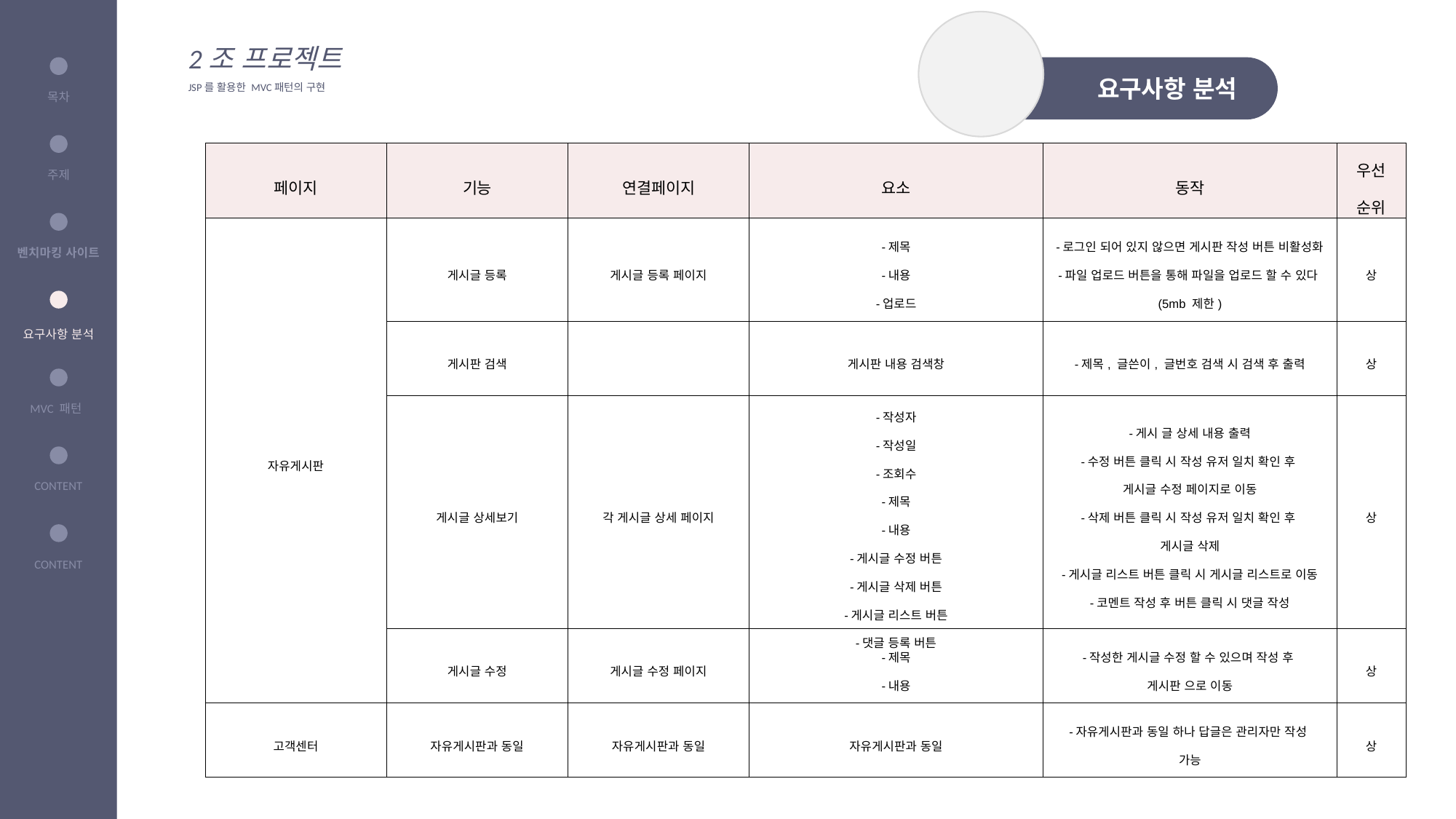

목차

주제

벤치마킹 사이트

요구사항 분석

CONTENT

CONTENT

2조 프로젝트
JSP를 활용한 MVC패턴의 구현

                  요구사항 분석
목차

| 페이지 | 기능 | 연결페이지 | 요소 | 동작 | 우선 순위 |
| --- | --- | --- | --- | --- | --- |
| 자유게시판 | 게시글 등록 | 게시글 등록 페이지 | -제목 -내용 -업로드 | -로그인 되어 있지 않으면 게시판 작성 버튼 비활성화 -파일 업로드 버튼을 통해 파일을 업로드 할 수 있다(5mb 제한) | 상 |
|  | 게시판 검색 |  | 게시판 내용 검색창 | -제목, 글쓴이, 글번호 검색 시 검색 후 출력 | 상 |
|  | 게시글 상세보기 | 각 게시글 상세 페이지 | -작성자 -작성일 -조회수 -제목 -내용 -게시글 수정 버튼 -게시글 삭제 버튼 -게시글 리스트 버튼 -댓글 등록 버튼 | -게시 글 상세 내용 출력 -수정 버튼 클릭 시 작성 유저 일치 확인 후 게시글 수정 페이지로 이동 -삭제 버튼 클릭 시 작성 유저 일치 확인 후 게시글 삭제 -게시글 리스트 버튼 클릭 시 게시글 리스트로 이동 -코멘트 작성 후 버튼 클릭 시 댓글 작성 | 상 |
|  | 게시글 수정 | 게시글 수정 페이지 | -제목 -내용 | -작성한 게시글 수정 할 수 있으며 작성 후 게시판 으로 이동 | 상 |
| 고객센터 | 자유게시판과 동일 | 자유게시판과 동일 | 자유게시판과 동일 | -자유게시판과 동일 하나 답글은 관리자만 작성 가능 | 상 |
주제

벤치마킹 사이트

CONTENT

CONTENT
MVC 패턴

CONTENT

CONTENT